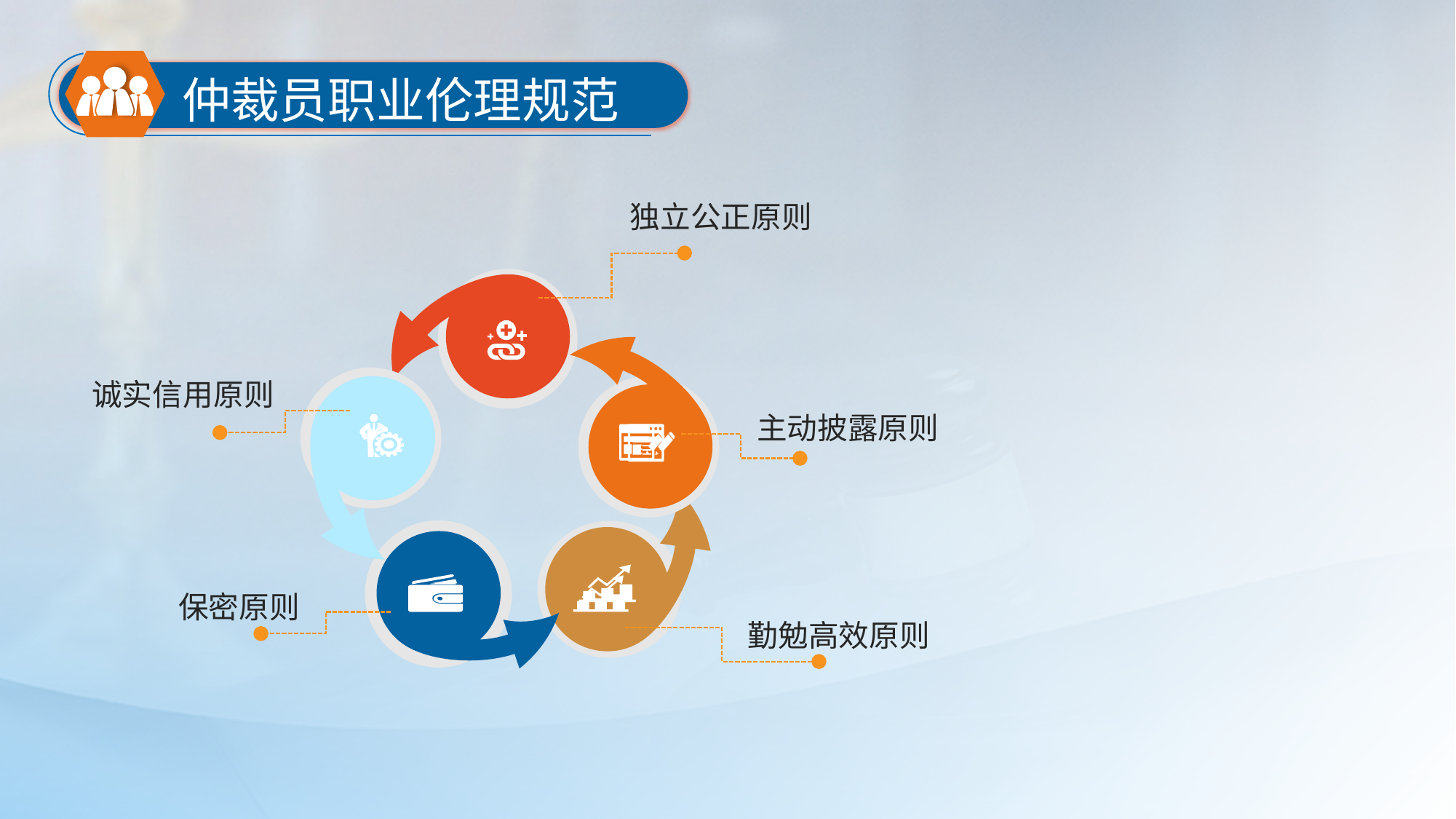

仲裁员职业伦理规范
独立公正原则

诚实信用原则
主动披露原则

保密原则
勤勉高效原则